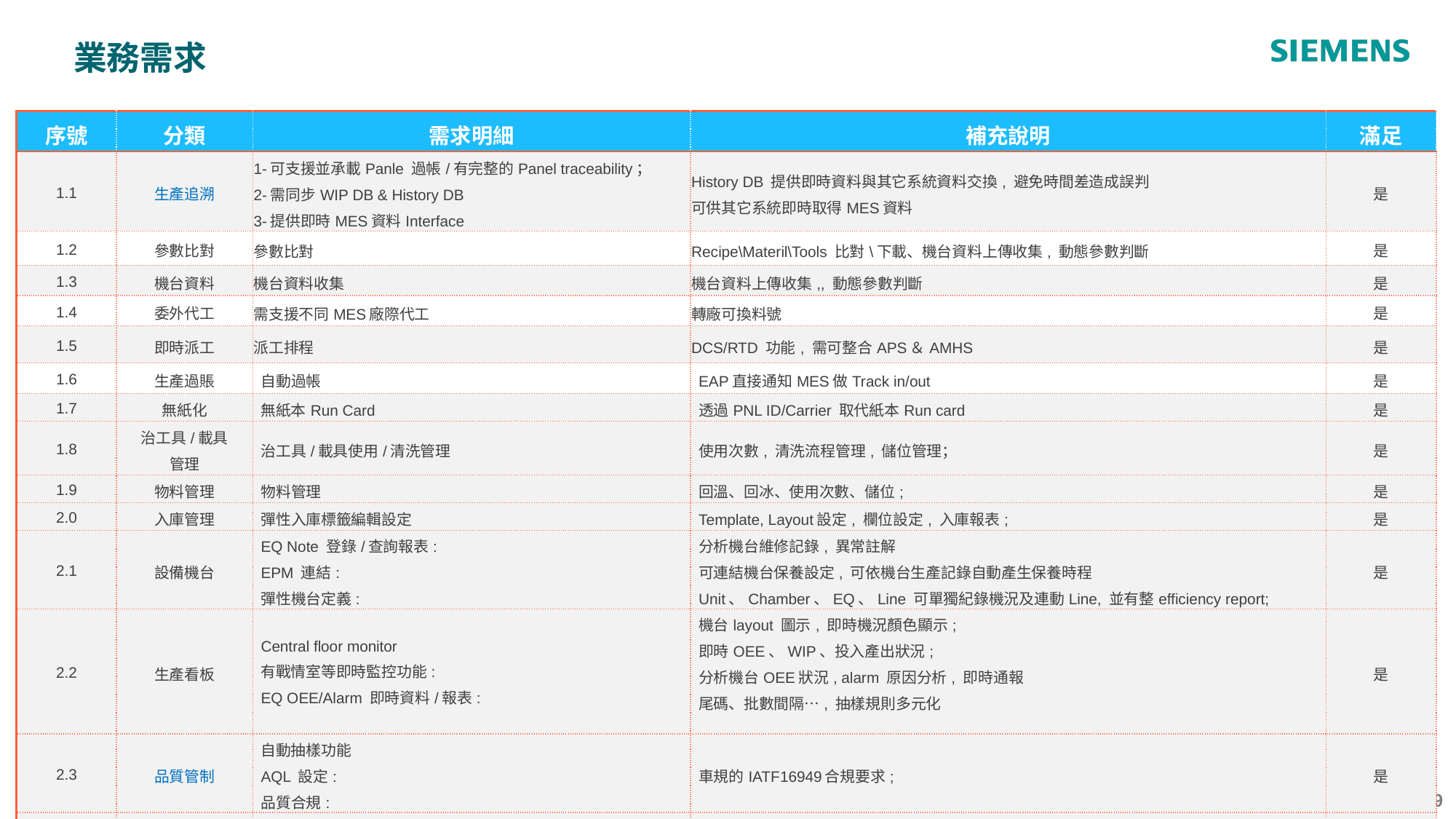

業務需求
| 序號 | 分類 | 需求明細 | 補充說明 | 滿足 |
| --- | --- | --- | --- | --- |
| 1.1 | 生產追溯 | 1-可支援並承載Panle 過帳/有完整的Panel traceability； 2-需同步WIP DB & History DB 3-提供即時MES資料Interface | History DB 提供即時資料與其它系統資料交換, 避免時間差造成誤判 可供其它系統即時取得MES資料 | 是 |
| 1.2 | 參數比對 | 參數比對 | Recipe\Materil\Tools 比對\下載、機台資料上傳收集, 動態參數判斷 | 是 |
| 1.3 | 機台資料 | 機台資料收集 | 機台資料上傳收集,, 動態參數判斷 | 是 |
| 1.4 | 委外代工 | 需支援不同MES廠際代工 | 轉廠可換料號 | 是 |
| 1.5 | 即時派工 | 派工排程 | DCS/RTD 功能, 需可整合APS＆AMHS | 是 |
| 1.6 | 生產過賬 | 自動過帳 | EAP直接通知MES做Track in/out | 是 |
| 1.7 | 無紙化 | 無紙本Run Card | 透過PNL ID/Carrier 取代紙本Run card | 是 |
| 1.8 | 治工具/載具管理 | 治工具/載具使用/清洗管理 | 使用次數, 清洗流程管理, 儲位管理； | 是 |
| 1.9 | 物料管理 | 物料管理 | 回溫、回冰、使用次數、儲位; | 是 |
| 2.0 | 入庫管理 | 彈性入庫標籤編輯設定 | Template, Layout設定, 欄位設定, 入庫報表; | 是 |
| 2.1 | 設備機台 | EQ Note 登錄/查詢報表: EPM 連結: 彈性機台定義: | 分析機台維修記錄, 異常註解 可連結機台保養設定, 可依機台生產記錄自動產生保養時程 Unit、Chamber、EQ、Line 可單獨紀錄機況及連動Line, 並有整efficiency report; | 是 |
| 2.2 | 生產看板 | Central floor monitor 有戰情室等即時監控功能: EQ OEE/Alarm 即時資料/報表: | 機台layout 圖示, 即時機況顏色顯示; 即時OEE、WIP、投入產出狀況; 分析機台OEE狀況, alarm 原因分析, 即時通報 尾碼、批數間隔…, 抽樣規則多元化 | 是 |
| 2.3 | 品質管制 | 自動抽樣功能 AQL 設定: 品質合規: | 車規的IATF16949合規要求; | 是 |
| 2.4 | 工程資料 | 工程設定資料傳輸效率提昇 | 縮短ENG系統&MES系統資料拋轉時間 | 是 |
| 2.5 | 工程變更 | ECN變更 |  | 是 |
19